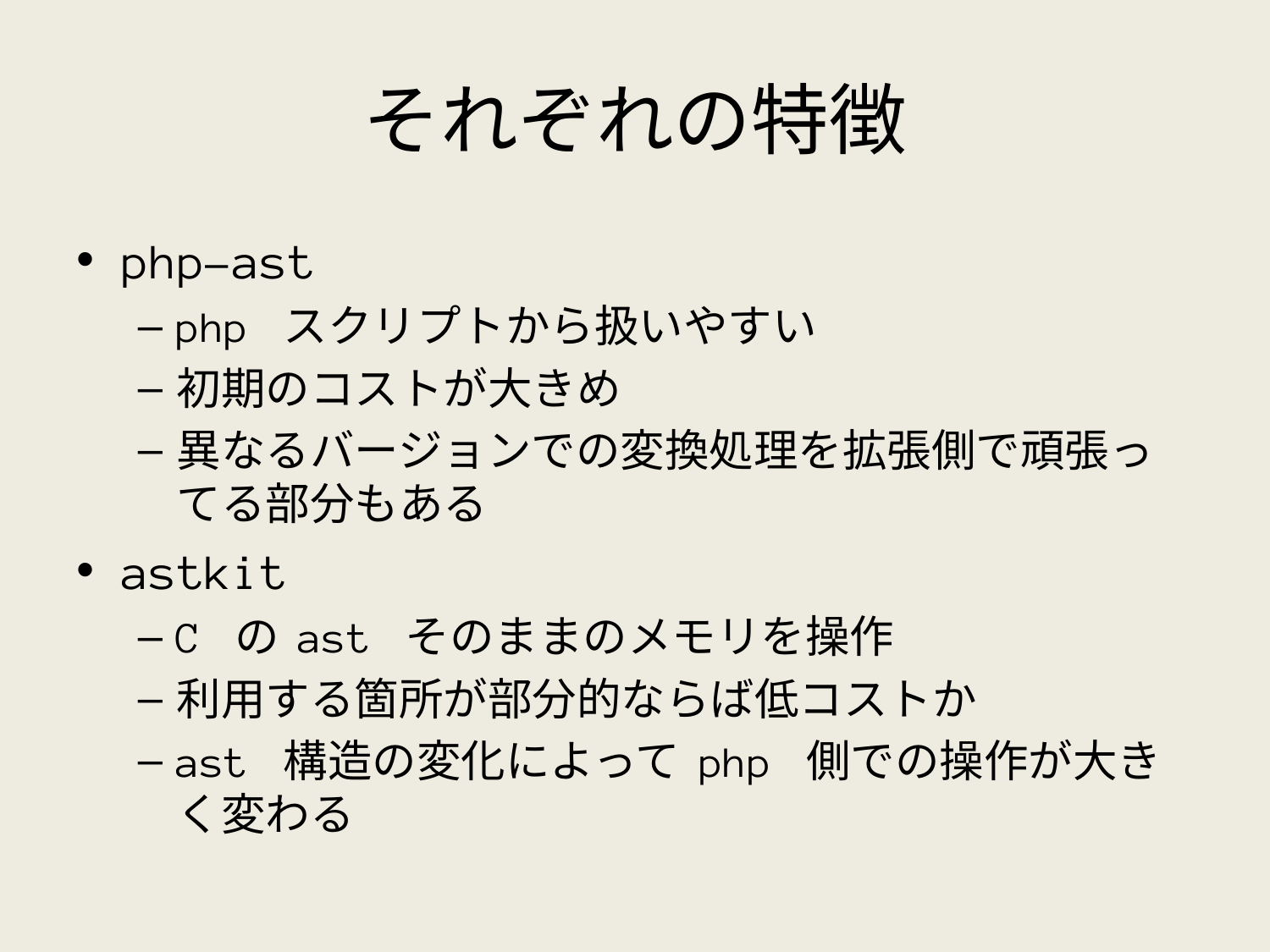

# それぞれの特徴
php-ast
php スクリプトから扱いやすい
初期のコストが大きめ
異なるバージョンでの変換処理を拡張側で頑張ってる部分もある
astkit
C の ast そのままのメモリを操作
利用する箇所が部分的ならば低コストか
ast 構造の変化によって php 側での操作が大きく変わる